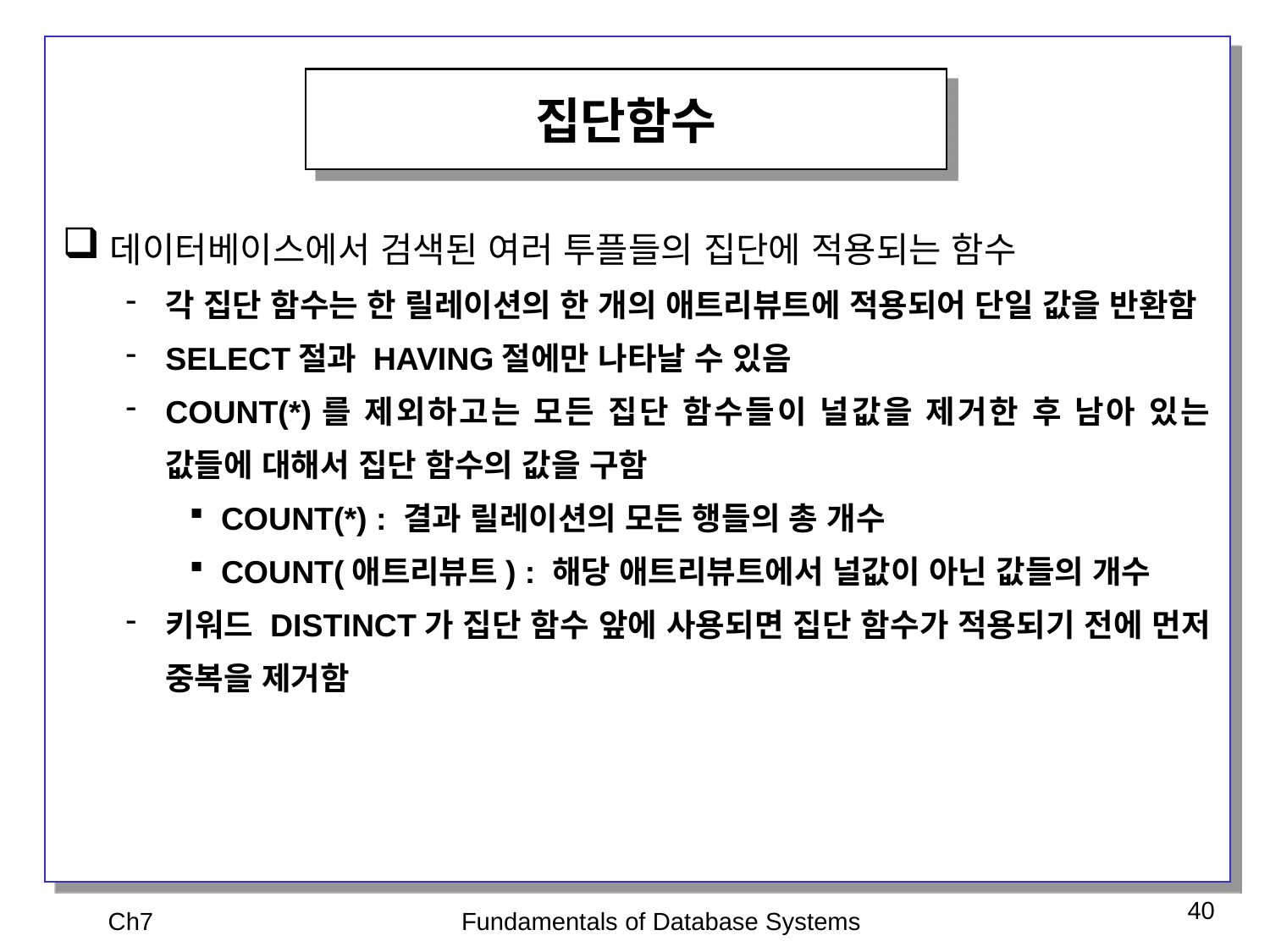

집단함수
데이터베이스에서 검색된 여러 투플들의 집단에 적용되는 함수
각 집단 함수는 한 릴레이션의 한 개의 애트리뷰트에 적용되어 단일 값을 반환함
SELECT절과 HAVING절에만 나타날 수 있음
COUNT(*)를 제외하고는 모든 집단 함수들이 널값을 제거한 후 남아 있는 값들에 대해서 집단 함수의 값을 구함
COUNT(*) : 결과 릴레이션의 모든 행들의 총 개수
COUNT(애트리뷰트) : 해당 애트리뷰트에서 널값이 아닌 값들의 개수
키워드 DISTINCT가 집단 함수 앞에 사용되면 집단 함수가 적용되기 전에 먼저 중복을 제거함
Ch7
Fundamentals of Database Systems
40